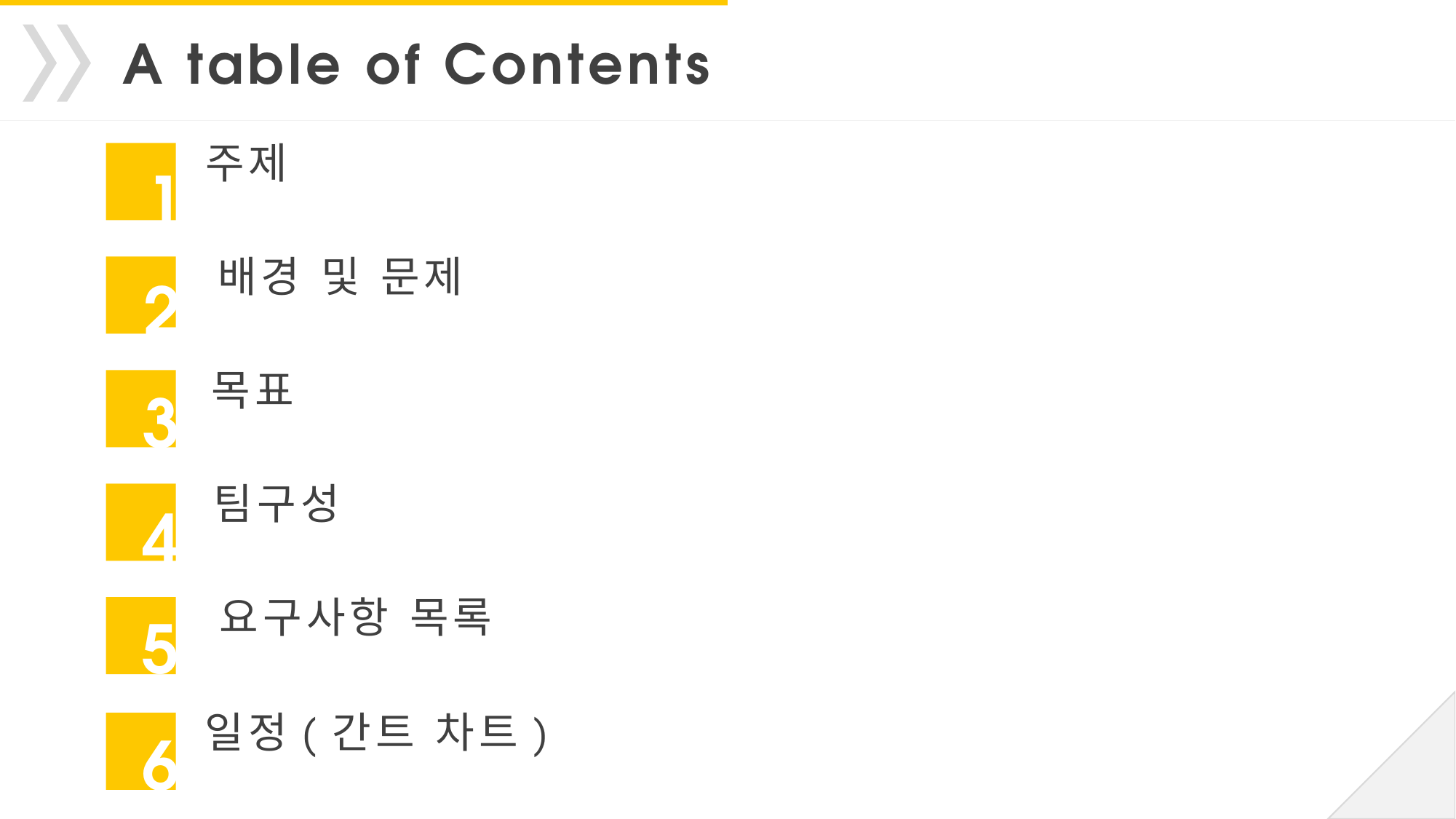

A table of Contents

주제

1
배경 및 문제

2
목표

3
팀구성

4
요구사항 목록

5
일정(간트 차트)

6